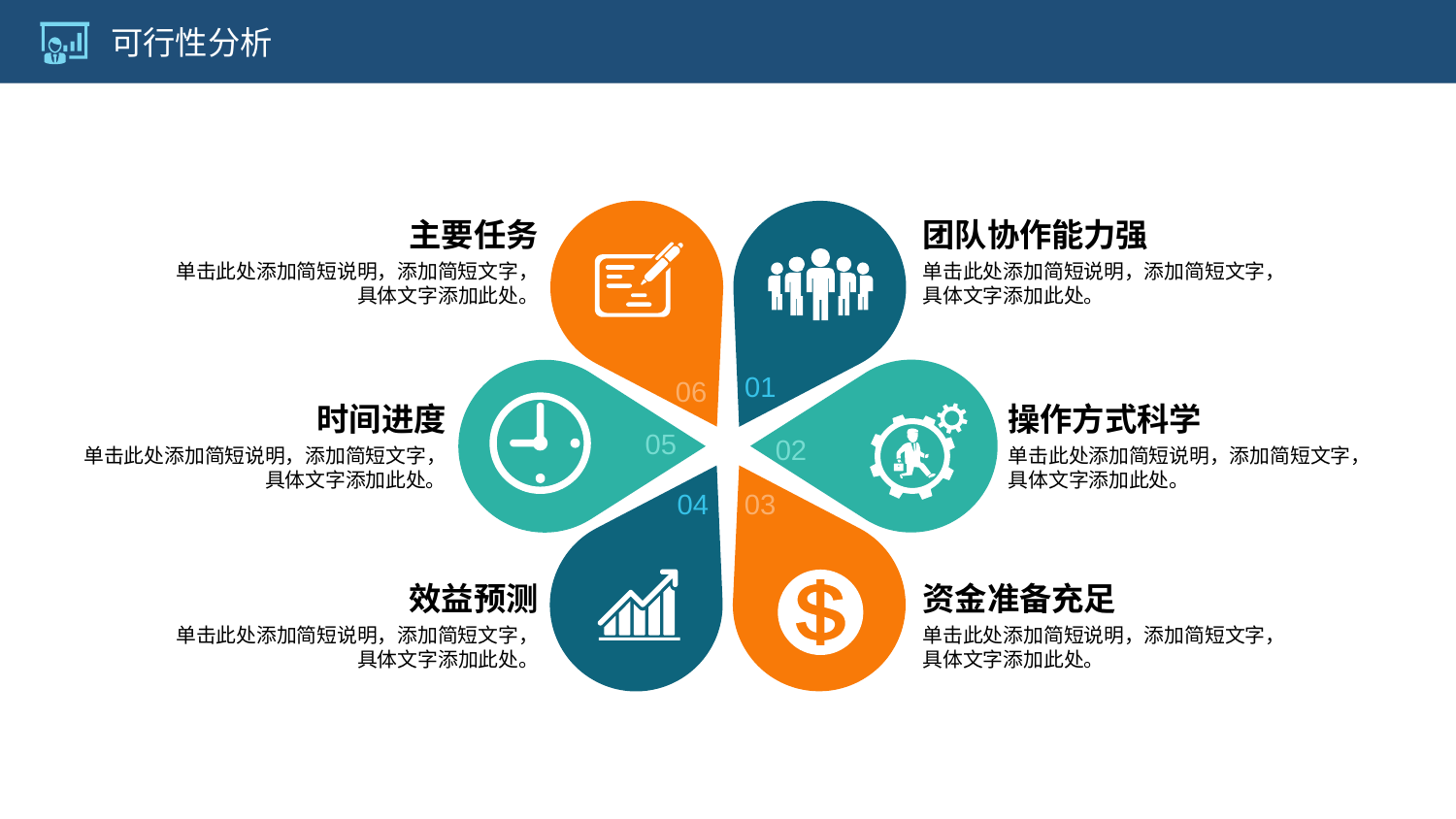

# 可行性分析

主要任务
团队协作能力强

单击此处添加简短说明，添加简短文字，
具体文字添加此处。
单击此处添加简短说明，添加简短文字，
具体文字添加此处。

01
06

时间进度
操作方式科学

05
02
单击此处添加简短说明，添加简短文字，
具体文字添加此处。
单击此处添加简短说明，添加简短文字，
具体文字添加此处。

03
04

效益预测
资金准备充足
单击此处添加简短说明，添加简短文字，
具体文字添加此处。
单击此处添加简短说明，添加简短文字，
具体文字添加此处。